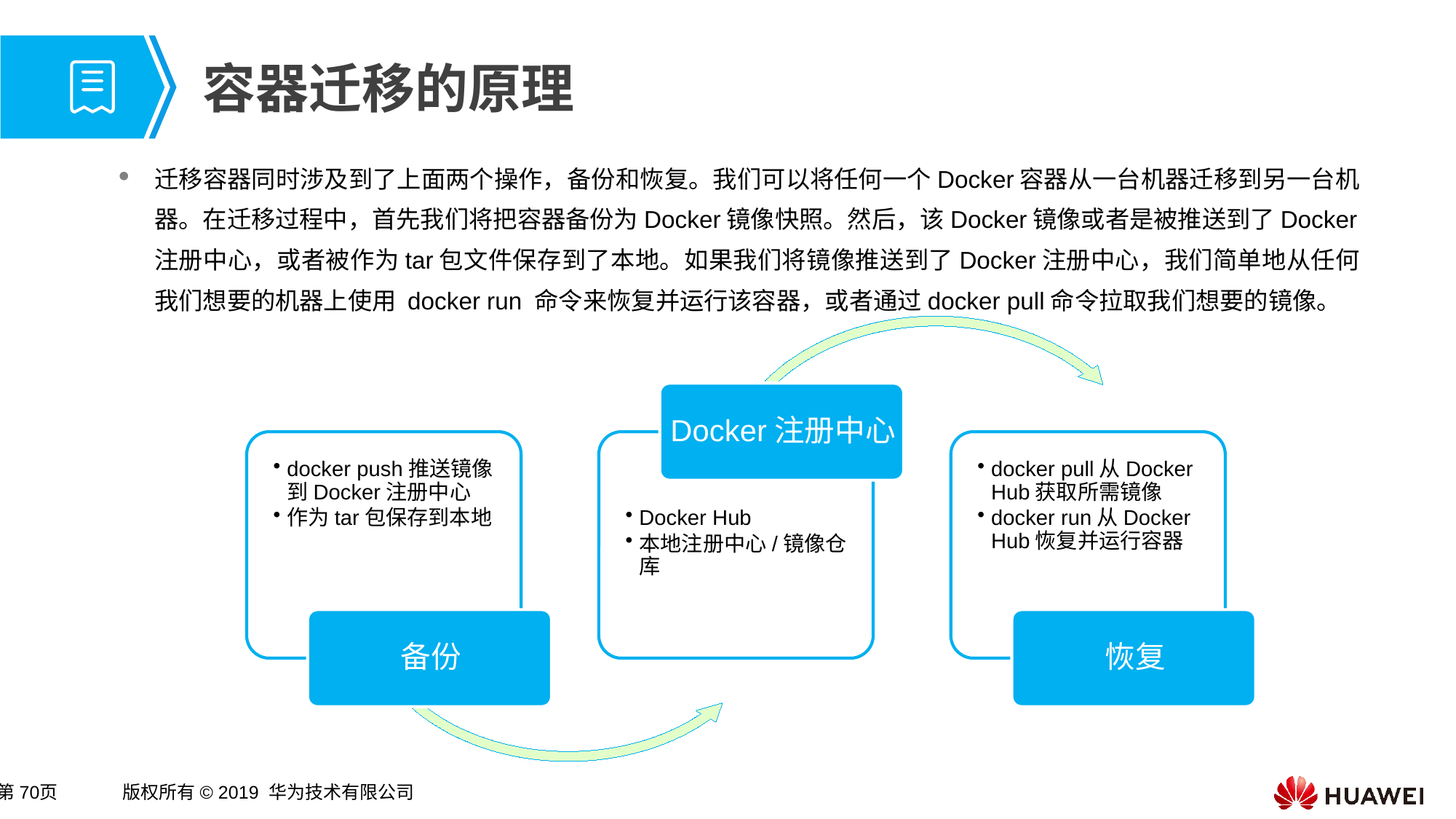

# 容器迁移的原理
迁移容器同时涉及到了上面两个操作，备份和恢复。我们可以将任何一个Docker容器从一台机器迁移到另一台机器。在迁移过程中，首先我们将把容器备份为Docker镜像快照。然后，该Docker镜像或者是被推送到了Docker注册中心，或者被作为tar包文件保存到了本地。如果我们将镜像推送到了Docker注册中心，我们简单地从任何我们想要的机器上使用 docker run 命令来恢复并运行该容器，或者通过docker pull命令拉取我们想要的镜像。

docker push推送镜像到Docker注册中心
作为tar包保存到本地
备份
Docker Hub
本地注册中心/镜像仓库
Docker注册中心
docker pull从Docker Hub获取所需镜像
docker run从Docker Hub恢复并运行容器
恢复